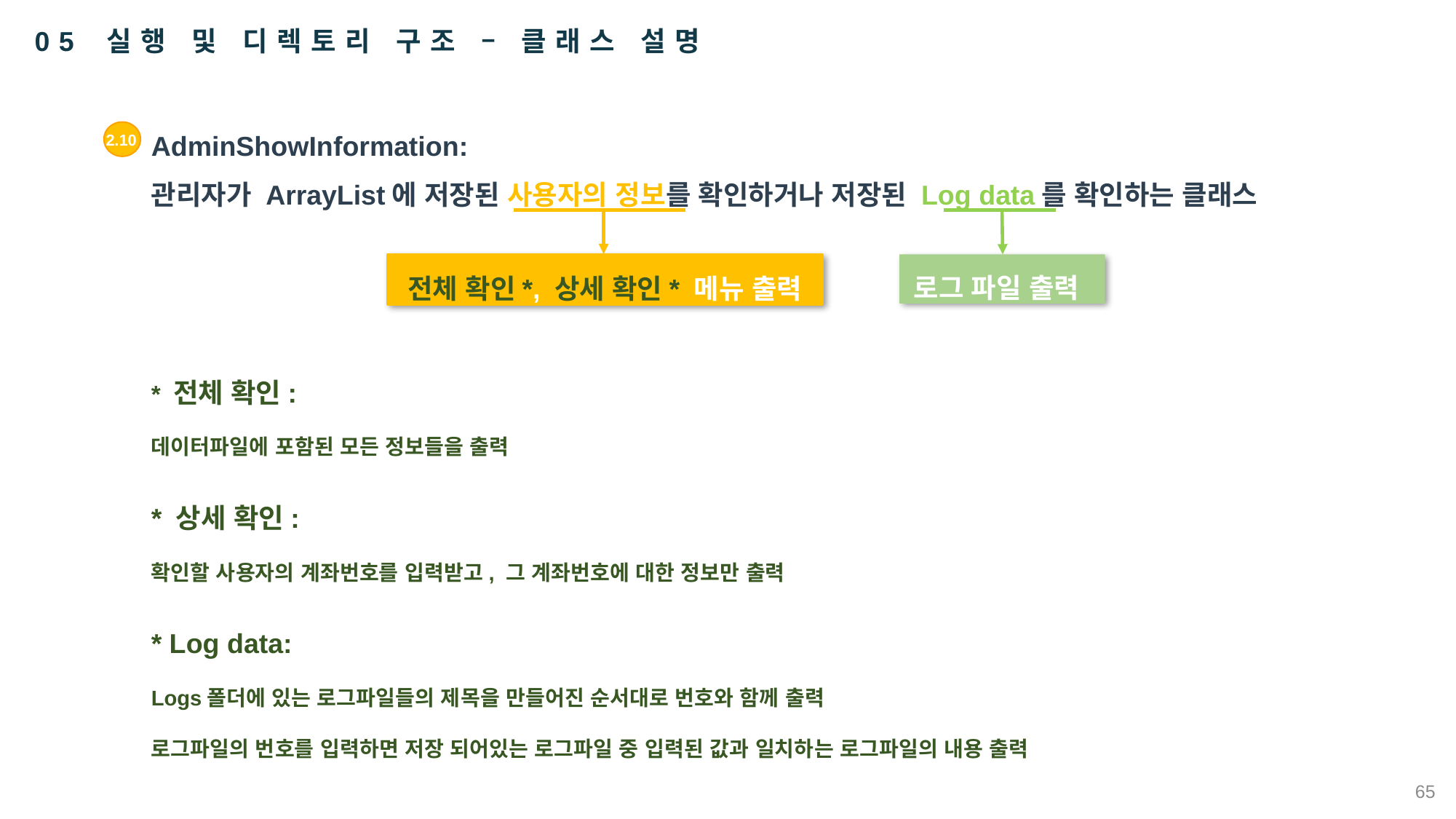

05 실행 및 디렉토리 구조 – 클래스 설명
AdminShowInformation:
관리자가 ArrayList에 저장된 사용자의 정보를 확인하거나 저장된 Log data를 확인하는 클래스

2.10
 로그 파일 출력
전체 확인*, 상세 확인* 메뉴 출력
* 전체 확인:
데이터파일에 포함된 모든 정보들을 출력

* 상세 확인:
확인할 사용자의 계좌번호를 입력받고, 그 계좌번호에 대한 정보만 출력

* Log data:
Logs폴더에 있는 로그파일들의 제목을 만들어진 순서대로 번호와 함께 출력
로그파일의 번호를 입력하면 저장 되어있는 로그파일 중 입력된 값과 일치하는 로그파일의 내용 출력
65